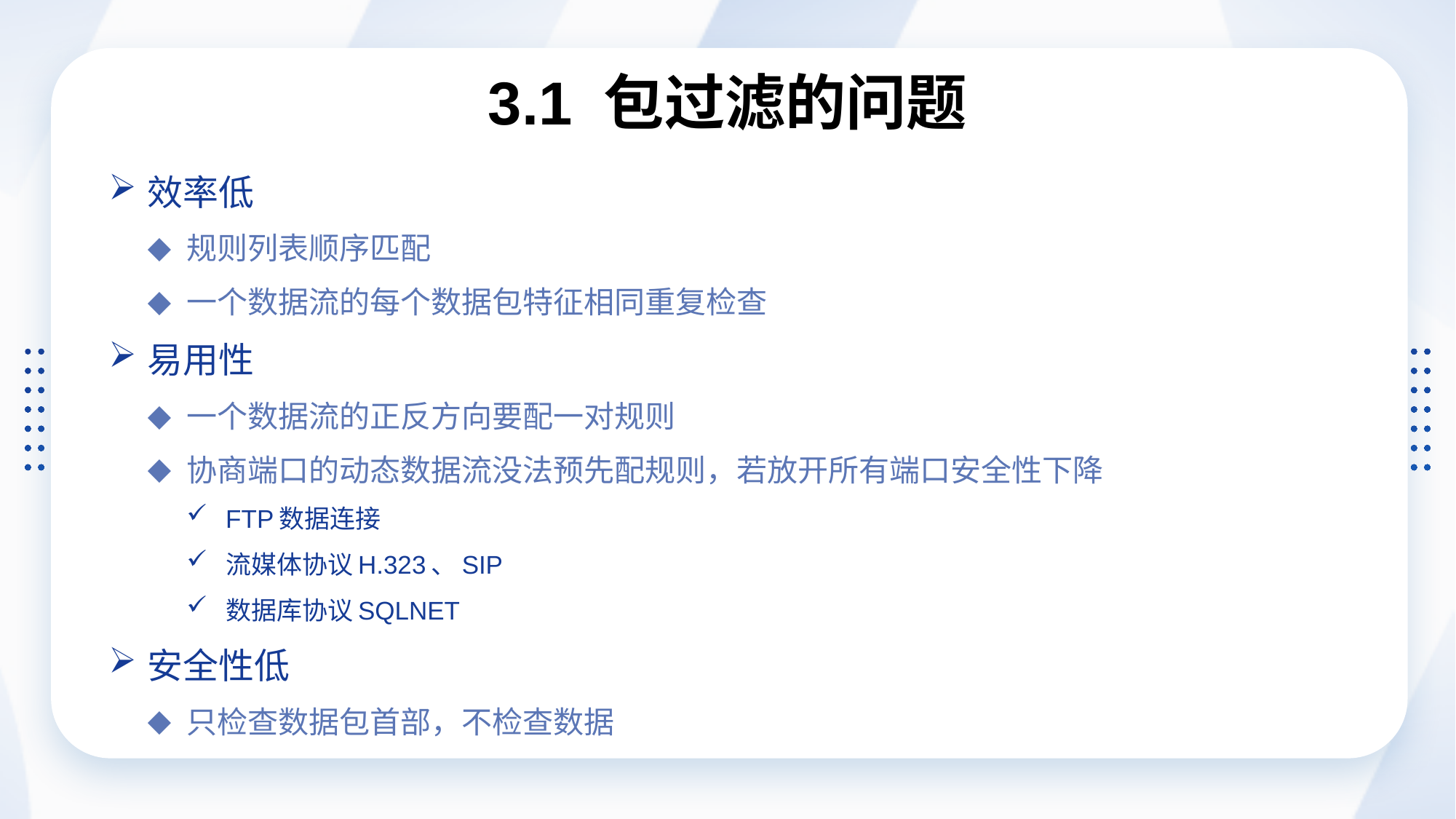

# 3.1 包过滤的问题
效率低
规则列表顺序匹配
一个数据流的每个数据包特征相同重复检查
易用性
一个数据流的正反方向要配一对规则
协商端口的动态数据流没法预先配规则，若放开所有端口安全性下降
FTP数据连接
流媒体协议H.323、SIP
数据库协议SQLNET
安全性低
只检查数据包首部，不检查数据